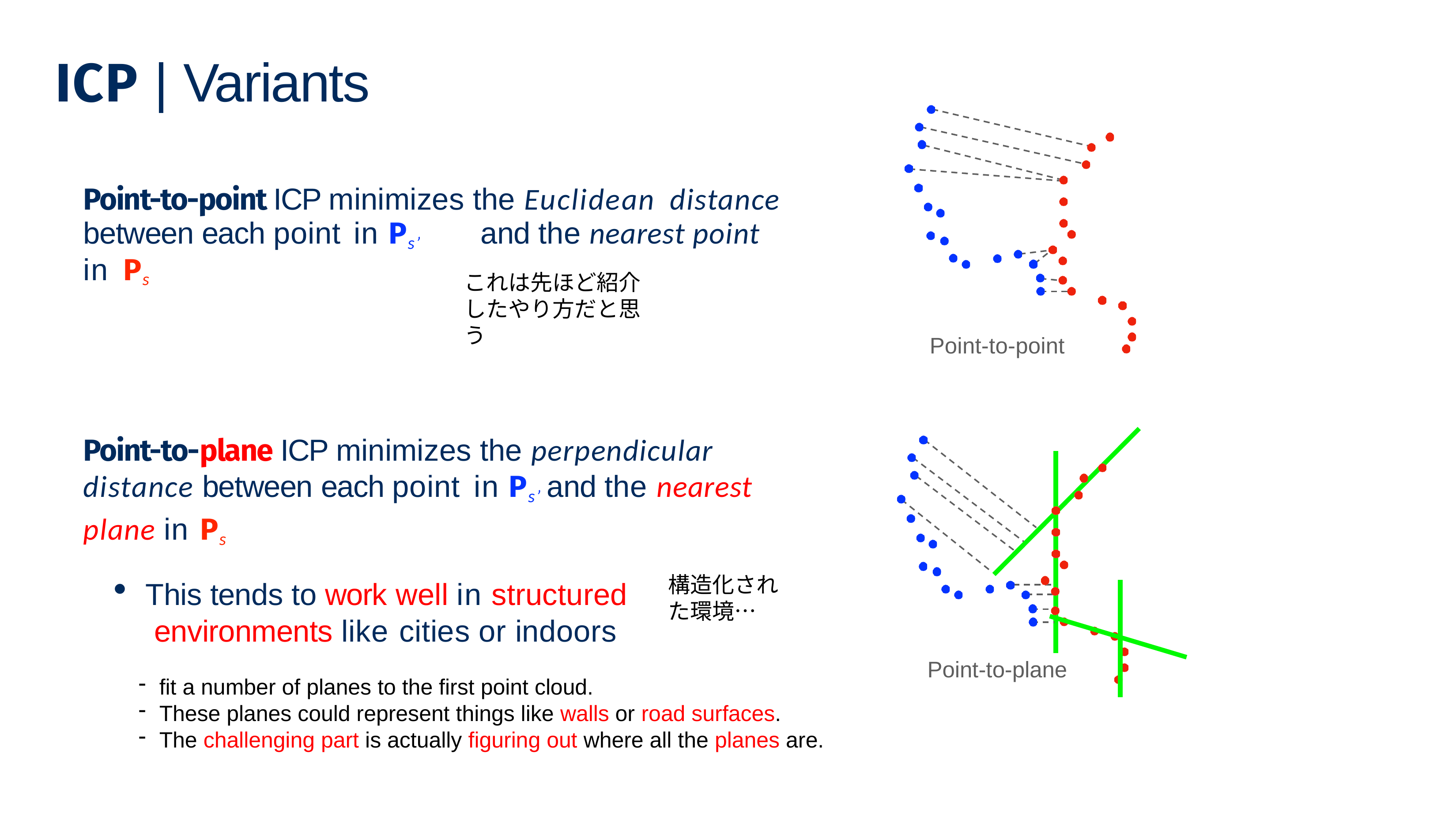

# ICP | Variants

Point-to-point ICP minimizes the Euclidean distance
between each point in Ps’	and the nearest point in Ps

これは先ほど紹介したやり方だと思う

Point-to-point

Point-to-plane ICP minimizes the perpendicular  distance between each point in Ps’	and the nearest
plane in Ps
This tends to work well in structured  environments like cities or indoors

構造化された環境…
Point-to-plane
fit a number of planes to the first point cloud.
These planes could represent things like walls or road surfaces.
The challenging part is actually figuring out where all the planes are.